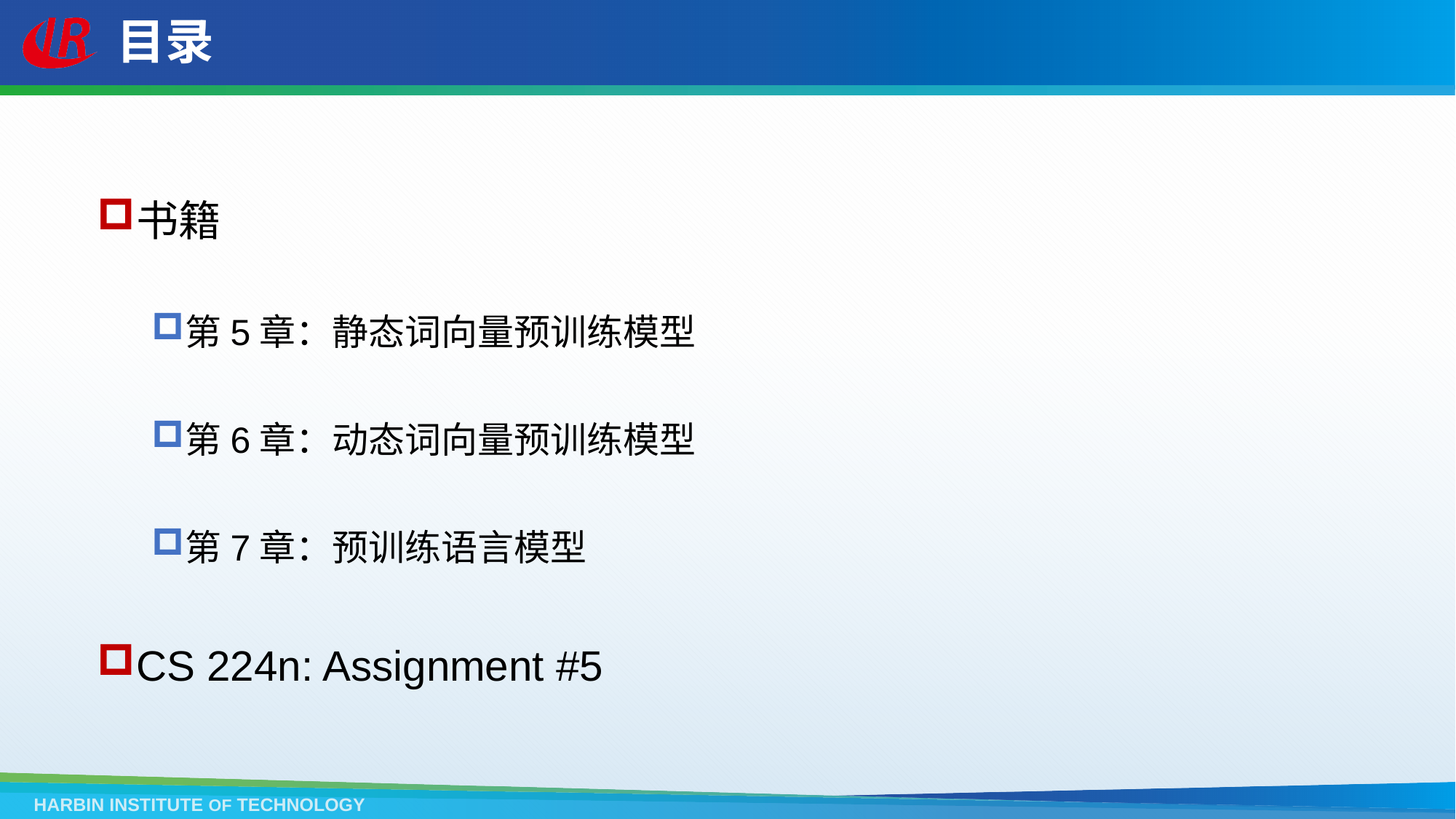

# 目录

书籍

第5章：静态词向量预训练模型

第6章：动态词向量预训练模型

第7章：预训练语言模型

CS 224n: Assignment #5

2
HARBIN INSTITUTE OF TECHNOLOGY